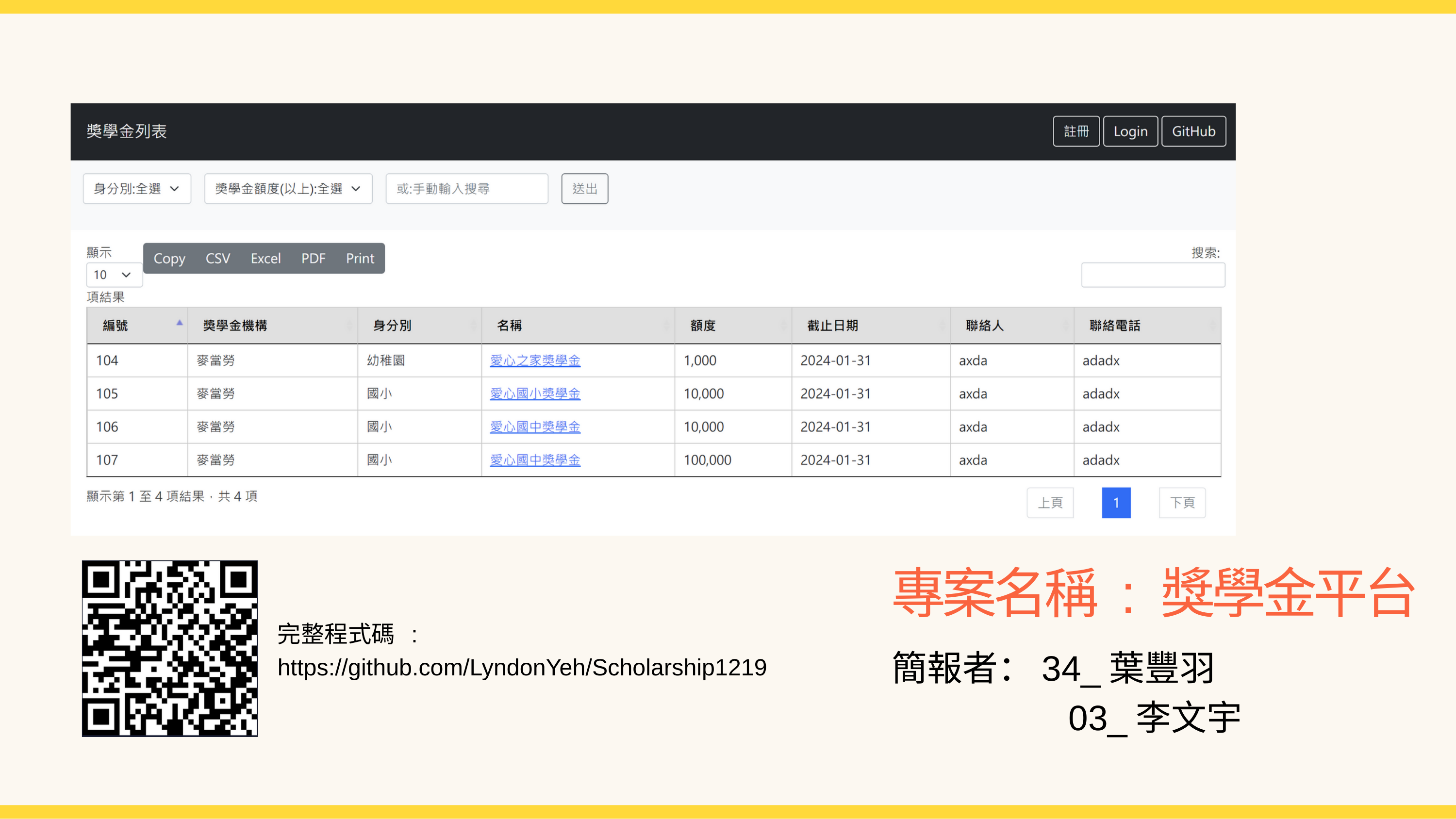

專案名稱 : 獎學金平台
簡報者：34_葉豐羽
                  03_李文宇
完整程式碼  : https://github.com/LyndonYeh/Scholarship1219